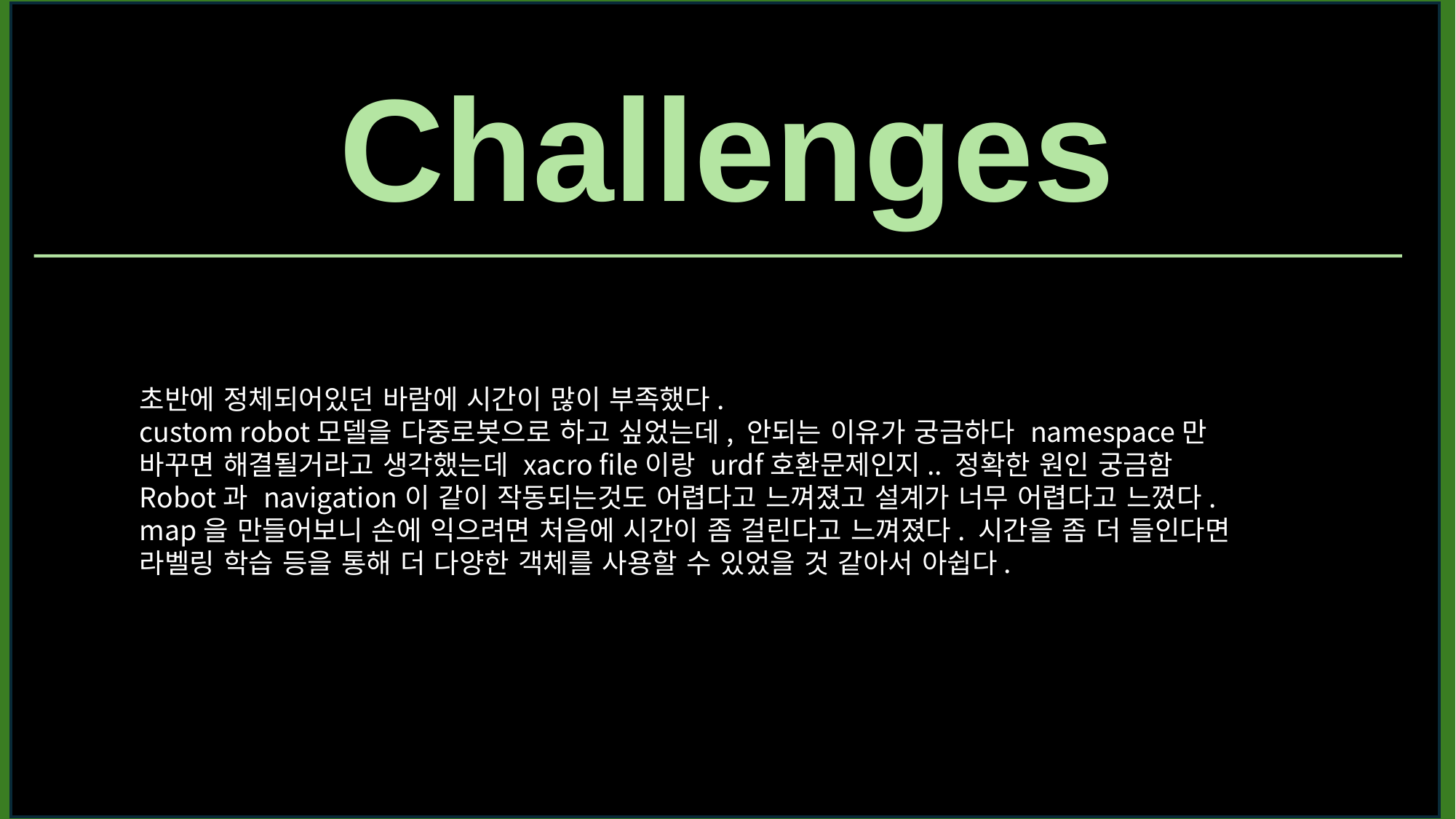

Challenges

초반에 정체되어있던 바람에 시간이 많이 부족했다.
custom robot모델을 다중로봇으로 하고 싶었는데, 안되는 이유가 궁금하다 namespace만 바꾸면 해결될거라고 생각했는데 xacro file이랑 urdf호환문제인지.. 정확한 원인 궁금함
Robot과 navigation이 같이 작동되는것도 어렵다고 느껴졌고 설계가 너무 어렵다고 느꼈다.  map을 만들어보니 손에 익으려면 처음에 시간이 좀 걸린다고 느껴졌다. 시간을 좀 더 들인다면 라벨링 학습 등을 통해 더 다양한 객체를 사용할 수 있었을 것 같아서 아쉽다.